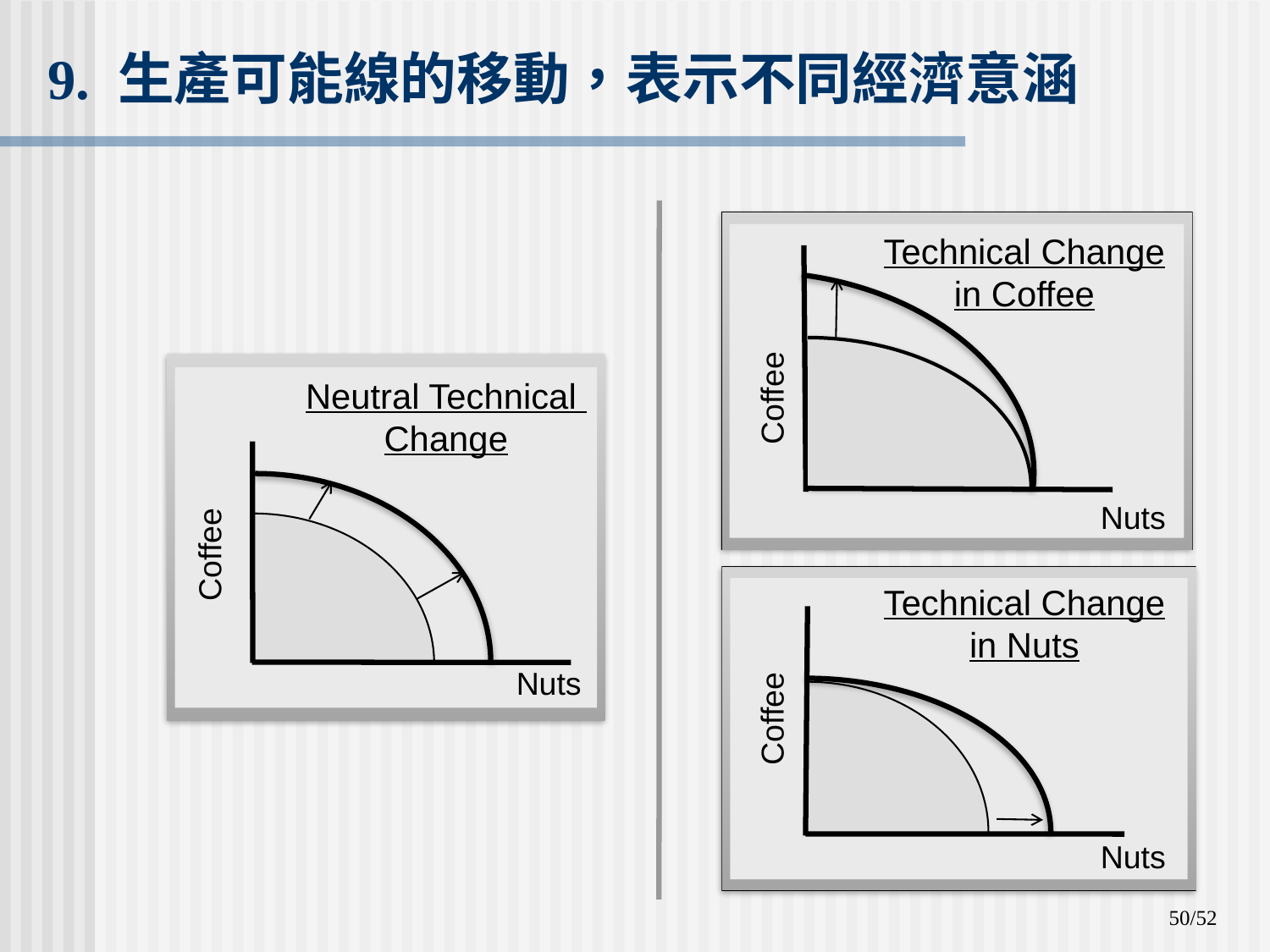

9. 生產可能線的移動，表示不同經濟意涵

Technical Change in Coffee

Coffee
Nuts

Neutral Technical
Change

Coffee
Nuts

Technical Change in Nuts

Coffee
Nuts